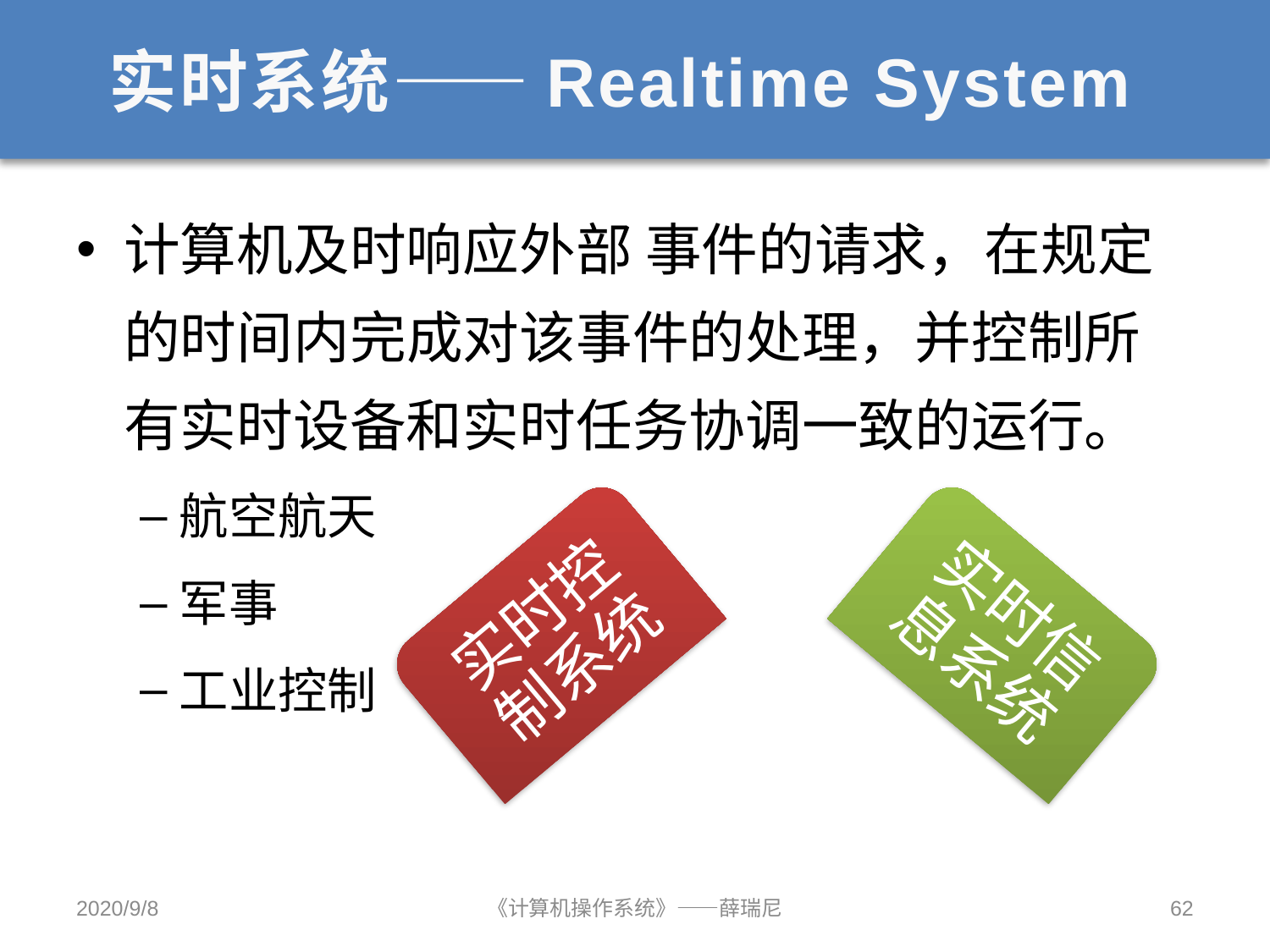

# 实时系统——Realtime System
计算机及时响应外部 事件的请求，在规定的时间内完成对该事件的处理，并控制所有实时设备和实时任务协调一致的运行。
航空航天
军事
工业控制

实时控制系统
实时信息系统
2020/9/8
《计算机操作系统》——薛瑞尼
62